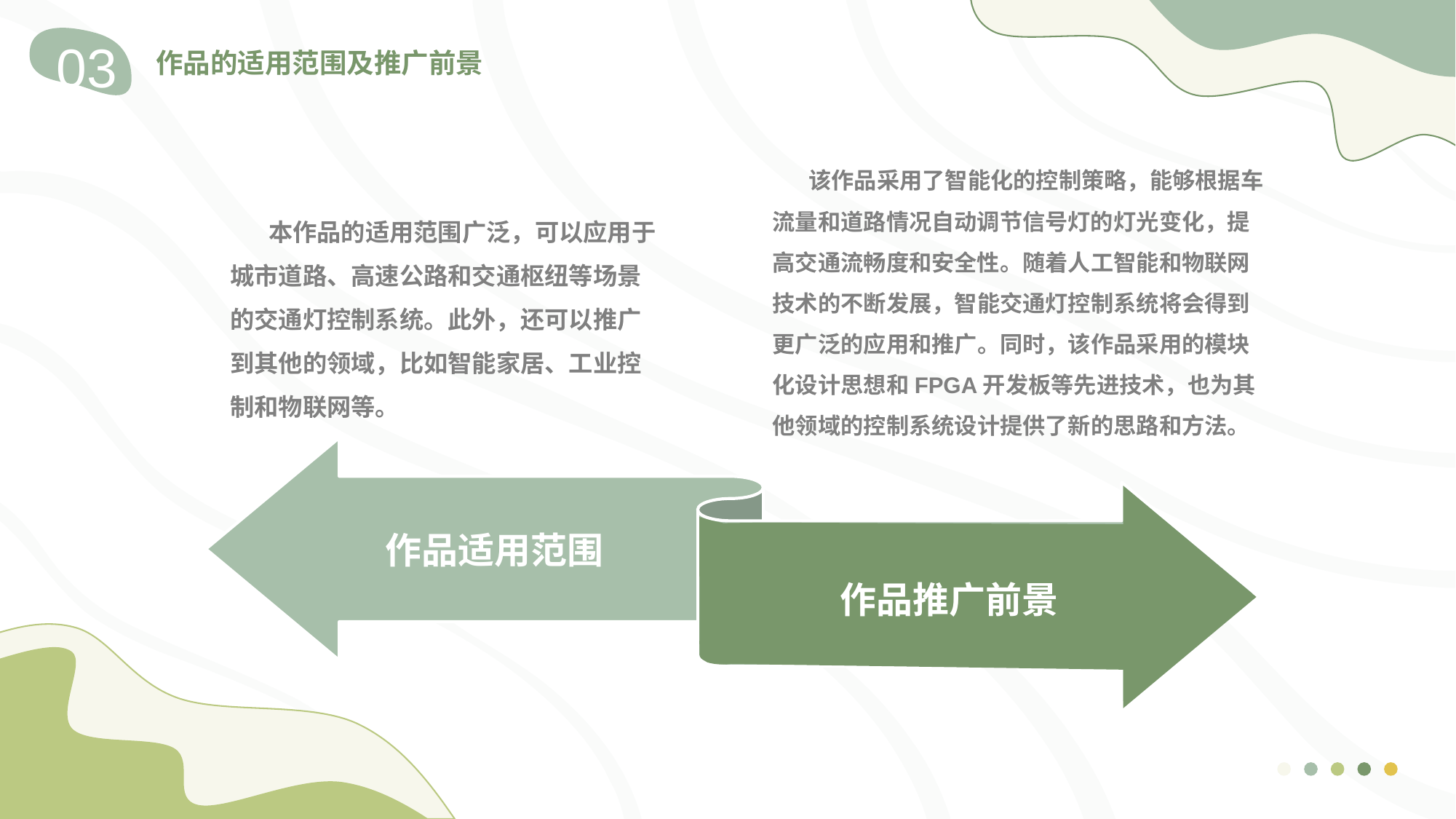

03
作品的适用范围及推广前景
      该作品采用了智能化的控制策略，能够根据车流量和道路情况自动调节信号灯的灯光变化，提高交通流畅度和安全性。随着人工智能和物联网技术的不断发展，智能交通灯控制系统将会得到更广泛的应用和推广。同时，该作品采用的模块化设计思想和FPGA开发板等先进技术，也为其他领域的控制系统设计提供了新的思路和方法。
      本作品的适用范围广泛，可以应用于城市道路、高速公路和交通枢纽等场景的交通灯控制系统。此外，还可以推广到其他的领域，比如智能家居、工业控制和物联网等。

作品适用范围
作品推广前景